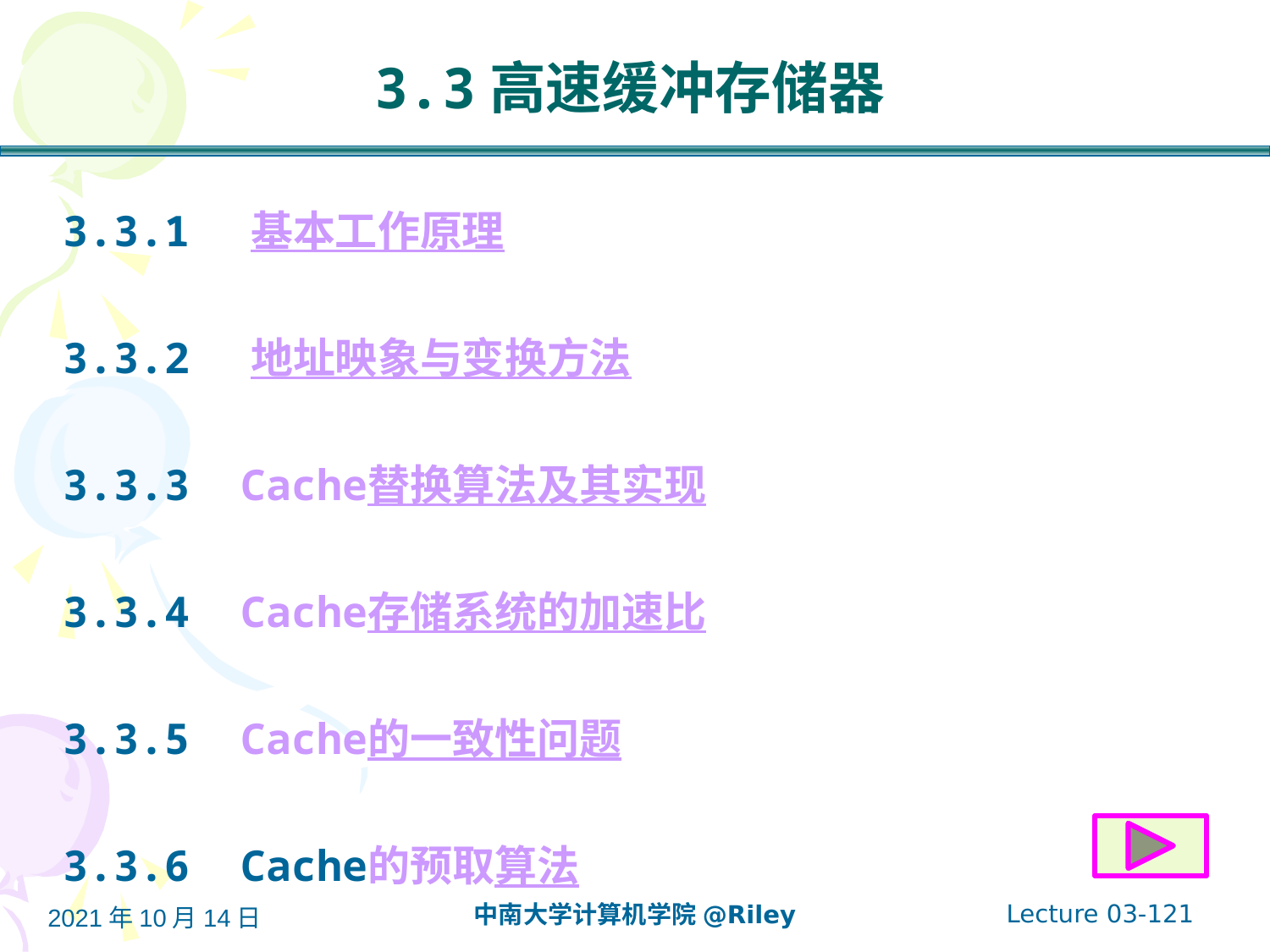

# 3.3高速缓冲存储器
3.3.1  基本工作原理
3.3.2  地址映象与变换方法
3.3.3  Cache替换算法及其实现
3.3.4  Cache存储系统的加速比
3.3.5  Cache的一致性问题
3.3.6  Cache的预取算法
3.3.7  Cache 性能优化

Lecture 03-121
中南大学计算机学院@Riley
2021年10月14日